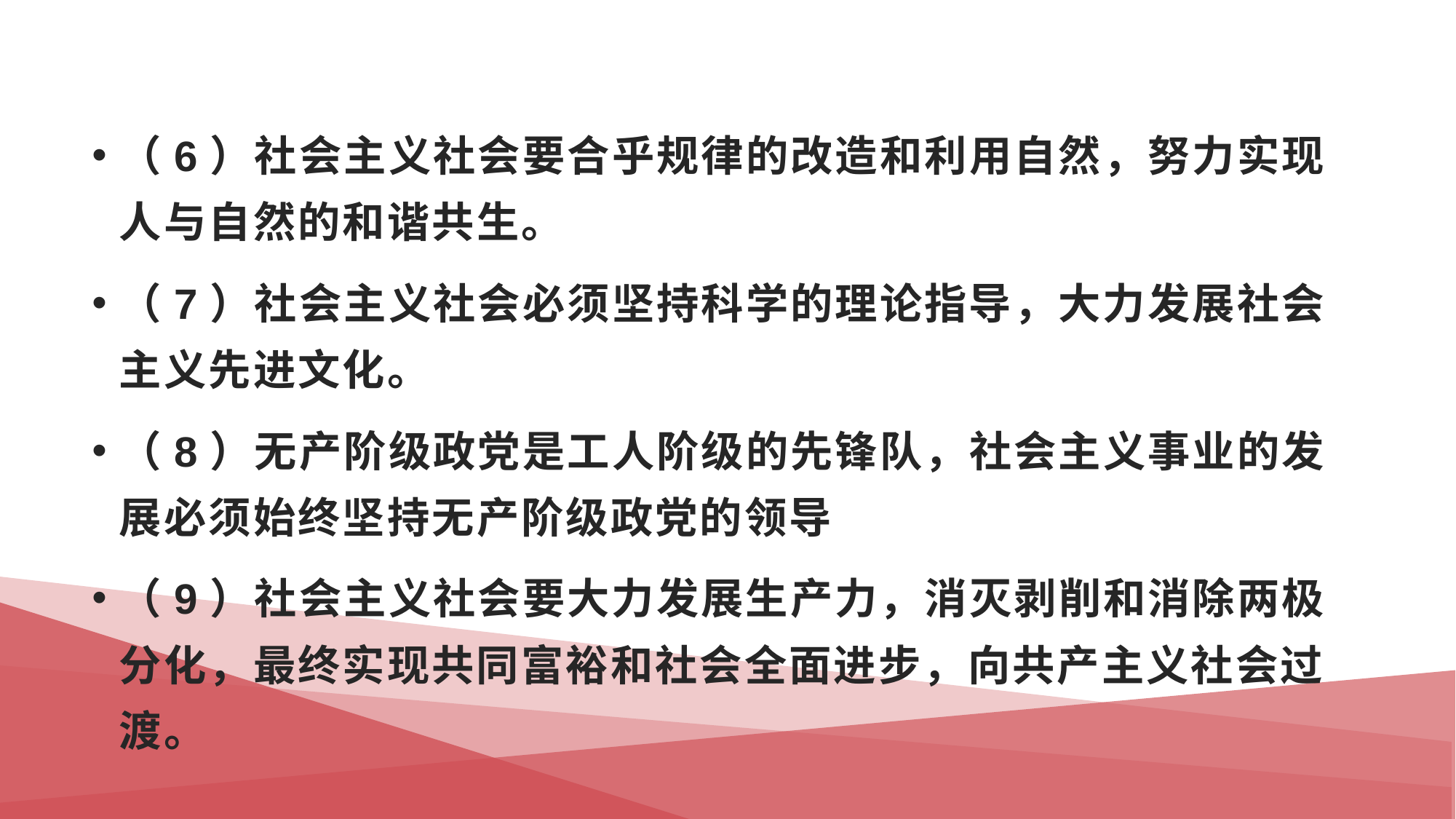

（6）社会主义社会要合乎规律的改造和利用自然，努力实现人与自然的和谐共生。
（7）社会主义社会必须坚持科学的理论指导，大力发展社会主义先进文化。
（8）无产阶级政党是工人阶级的先锋队，社会主义事业的发展必须始终坚持无产阶级政党的领导
（9）社会主义社会要大力发展生产力，消灭剥削和消除两极分化，最终实现共同富裕和社会全面进步，向共产主义社会过渡。